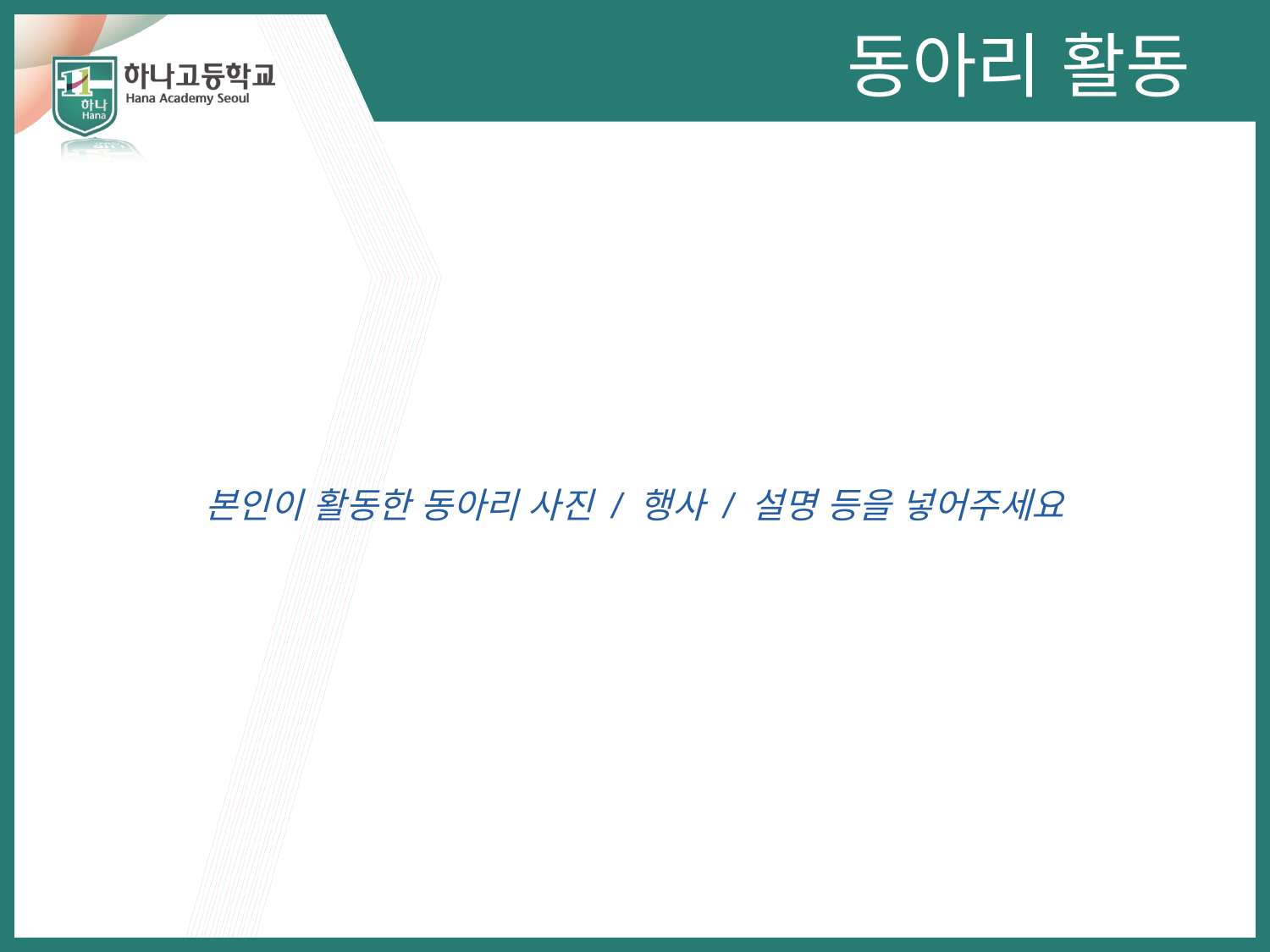

동아리 활동
본인이 활동한 동아리 사진 / 행사 / 설명 등을 넣어주세요